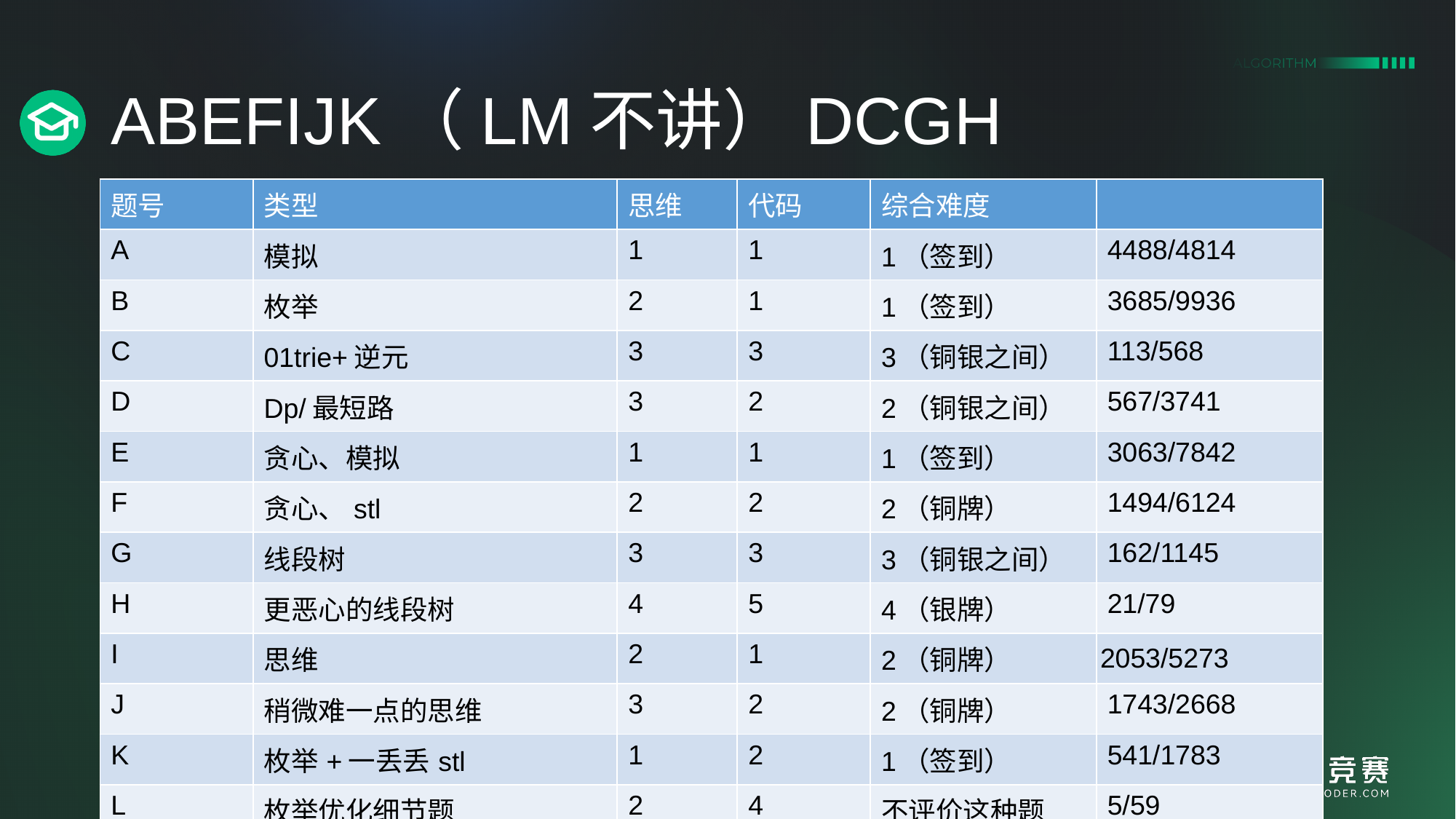

# ABEFIJK（LM不讲）DCGH
| 题号 | 类型 | 思维 | 代码 | 综合难度 |  |
| --- | --- | --- | --- | --- | --- |
| A | 模拟 | 1 | 1 | 1（签到） | 4488/4814 |
| B | 枚举 | 2 | 1 | 1（签到） | 3685/9936 |
| C | 01trie+逆元 | 3 | 3 | 3（铜银之间） | 113/568 |
| D | Dp/最短路 | 3 | 2 | 2（铜银之间） | 567/3741 |
| E | 贪心、模拟 | 1 | 1 | 1（签到） | 3063/7842 |
| F | 贪心、stl | 2 | 2 | 2（铜牌） | 1494/6124 |
| G | 线段树 | 3 | 3 | 3（铜银之间） | 162/1145 |
| H | 更恶心的线段树 | 4 | 5 | 4（银牌） | 21/79 |
| I | 思维 | 2 | 1 | 2（铜牌） | 2053/5273 |
| J | 稍微难一点的思维 | 3 | 2 | 2（铜牌） | 1743/2668 |
| K | 枚举+一丢丢stl | 1 | 2 | 1（签到） | 541/1783 |
| L | 枚举优化细节题 | 2 | 4 | 不评价这种题 | 5/59 |
| M | 、、、 | 、、、 | 、、、 | 、、、、、 | 0/12 |